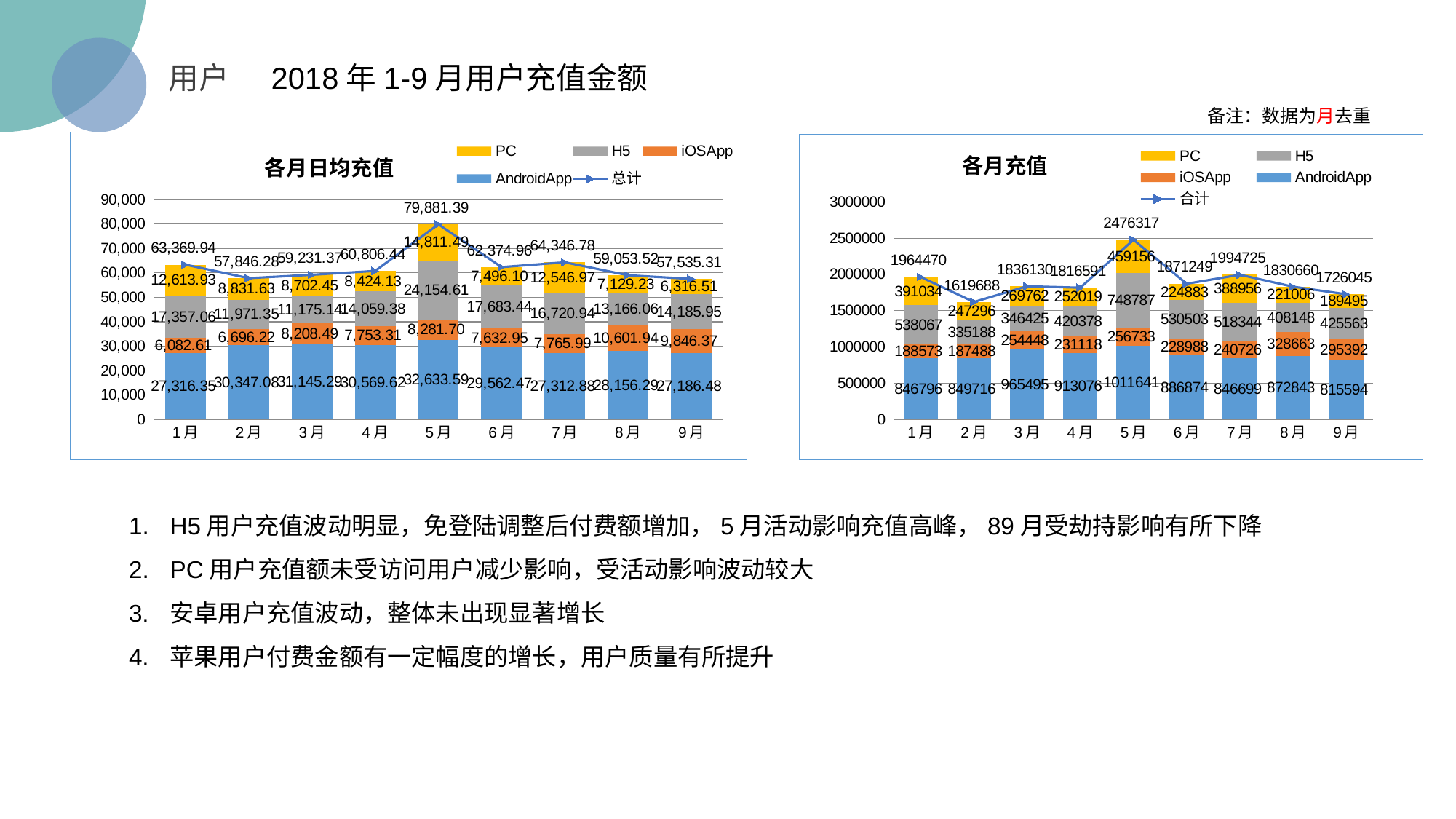

用户     2018年1-9月用户充值金额
备注：数据为月去重

### Chart: 各月日均充值

| Category | AndroidApp | iOSApp | H5 | PC | 总计 |
|---|---|---|---|---|---|
| 1月 | 27316.35290322581 | 6082.606451612901 | 17357.0564516129 | 12613.927741935484 | 63369.94354838709 |
| 2月 | 30347.078571428574 | 6696.221428571428 | 11971.350000000002 | 8831.625357142857 | 57846.27535714286 |
| 3月 | 31145.290322580644 | 8208.490322580643 | 11175.136129032257 | 8702.451612903225 | 59231.368387096765 |
| 4月 | 30569.620333333332 | 7753.306666666666 | 14059.382000000001 | 8424.133333333333 | 60806.442333333325 |
| 5月 | 32633.585483870967 | 8281.703225806452 | 24154.61 | 14811.487096774194 | 79881.38580645161 |
| 6月 | 29562.469666666668 | 7632.946666666665 | 17683.441 | 7496.101 | 62374.958333333336 |
| 7月 | 27312.881935483874 | 7765.993548387097 | 16720.93935483871 | 12546.967741935483 | 64346.782580645166 |
| 8月 | 28156.290322580644 | 10601.941935483872 | 13166.064516129032 | 7129.225806451613 | 59053.522580645156 |
| 9月 | 27186.47666666667 | 9846.373333333333 | 14185.946666666667 | 6316.508333333333 | 57535.30500000001 |

### Chart: 各月充值

| Category | AndroidApp | iOSApp | H5 | PC | 合计 |
|---|---|---|---|---|---|
| 1月 | 846796.0 | 188573.0 | 538067.0 | 391034.0 | 1964470.0 |
| 2月 | 849716.0 | 187488.0 | 335188.0 | 247296.0 | 1619688.0 |
| 3月 | 965495.0 | 254448.0 | 346425.0 | 269762.0 | 1836130.0 |
| 4月 | 913075.61 | 231118.4 | 420377.53 | 252019.0 | 1816590.54 |
| 5月 | 1011641.15 | 256732.80000000002 | 748787.03 | 459156.1 | 2476317.08 |
| 6月 | 886874.09 | 228988.4 | 530503.01 | 224883.03 | 1871248.53 |
| 7月 | 846699.34 | 240725.8 | 518344.0 | 388956.0 | 1994725.14 |
| 8月 | 872843.0 | 328662.6 | 408148.0 | 221006.0 | 1830659.6 |
| 9月 | 815594.3 | 295392.0 | 425563.0 | 189495.25 | 1726044.55 |
H5用户充值波动明显，免登陆调整后付费额增加，5月活动影响充值高峰，89月受劫持影响有所下降
PC用户充值额未受访问用户减少影响，受活动影响波动较大
安卓用户充值波动，整体未出现显著增长
苹果用户付费金额有一定幅度的增长，用户质量有所提升